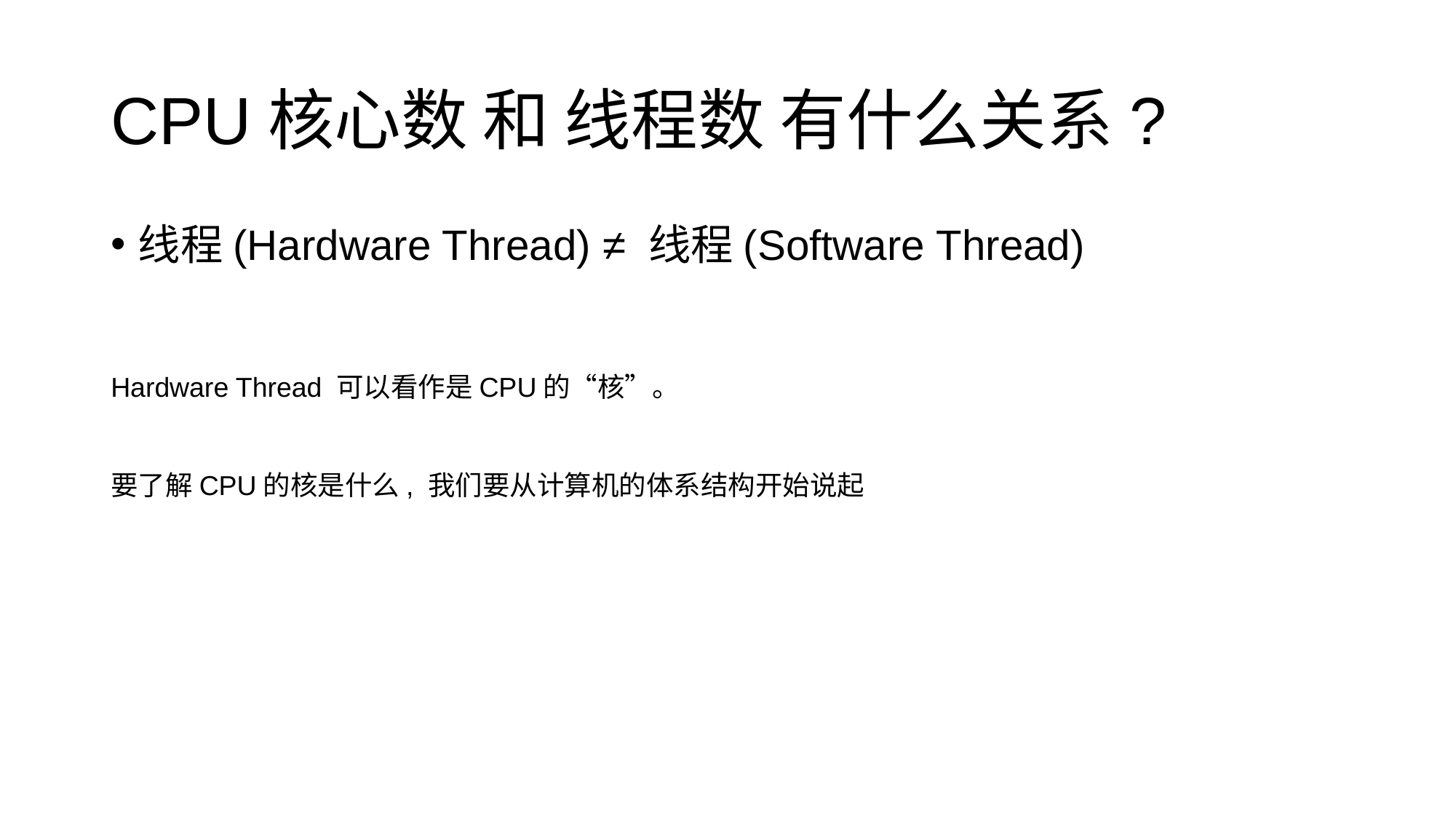

# CPU核心数 和 线程数 有什么关系?
线程(Hardware Thread) ≠ 线程(Software Thread)
Hardware Thread 可以看作是CPU的“核”。

要了解CPU的核是什么, 我们要从计算机的体系结构开始说起